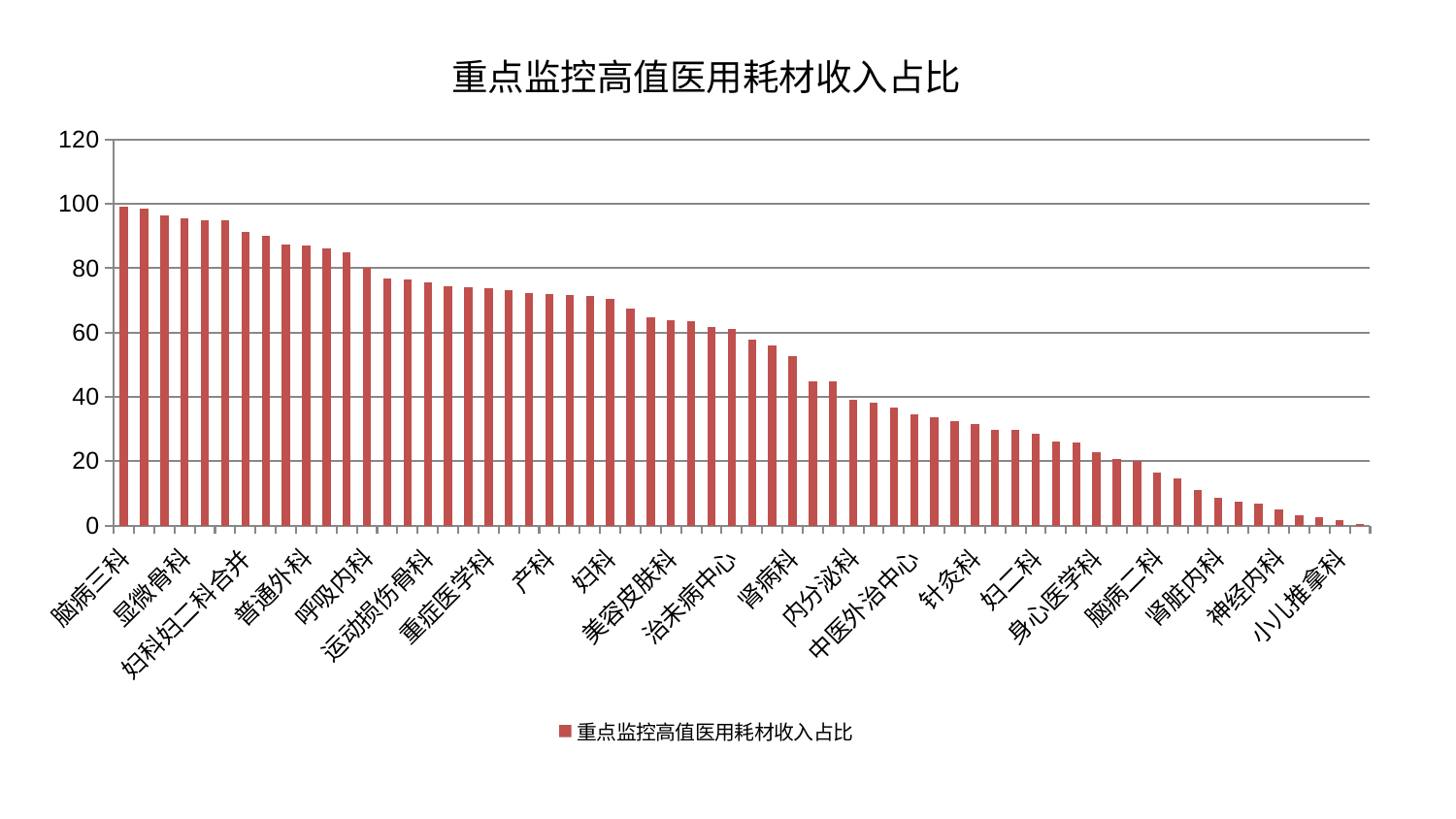

### Chart: 重点监控高值医用耗材收入占比

| Category | 重点监控高值医用耗材收入占比 |
|---|---|
| 脑病三科 | 99.14956335949432 |
| 男科 | 98.6782494953078 |
| 脾胃科消化科合并 | 96.50505654983444 |
| 显微骨科 | 95.57435654770983 |
| 脊柱骨科 | 95.01416095767992 |
| 消化内科 | 94.94709445289338 |
| 妇科妇二科合并 | 91.21575493420207 |
| 西区重症医学科 | 90.0319923845061 |
| 骨科 | 87.40699111074315 |
| 普通外科 | 87.12779649426639 |
| 乳腺甲状腺外科 | 86.16963678010445 |
| 皮肤科 | 84.95467364321682 |
| 呼吸内科 | 80.05837456533772 |
| 神经外科 | 76.83980534772678 |
| 儿科 | 76.45605647115107 |
| 运动损伤骨科 | 75.69431116041712 |
| 泌尿外科 | 74.33744757689962 |
| 心血管内科 | 74.2372996549125 |
| 重症医学科 | 73.91404579978999 |
| 肿瘤内科 | 73.330585454968 |
| 东区肾病科 | 72.39449274336691 |
| 产科 | 72.01338359460163 |
| 心病二科 | 71.76665448453916 |
| 中医经典科 | 71.44865958284588 |
| 妇科 | 70.50605009624942 |
| 心病四科 | 67.38935339363496 |
| 胸外科 | 64.6502982078623 |
| 美容皮肤科 | 63.974169321542426 |
| 微创骨科 | 63.57561284408255 |
| 综合内科 | 61.81543537423351 |
| 治未病中心 | 61.10086251451463 |
| 康复科 | 57.73952981356067 |
| 肛肠科 | 56.01107927617763 |
| 肾病科 | 52.64159591872919 |
| 小儿骨科 | 44.88272389434766 |
| 关节骨科 | 44.710849538689224 |
| 内分泌科 | 39.06661171867925 |
| 肝胆外科 | 38.0585045631588 |
| 周围血管科 | 36.78235236274246 |
| 中医外治中心 | 34.667106494214515 |
| 老年医学科 | 33.52138830978617 |
| 创伤骨科 | 32.33435121313999 |
| 针灸科 | 31.440369341216524 |
| 血液科 | 29.851801795513964 |
| 心病三科 | 29.77085446939507 |
| 妇二科 | 28.37237822969989 |
| 眼科 | 26.05725536486152 |
| 口腔科 | 25.756382687292255 |
| 身心医学科 | 22.827877967539223 |
| 耳鼻喉科 | 20.583731925062555 |
| 风湿病科 | 20.18883452396032 |
| 脑病二科 | 16.458794311599622 |
| 推拿科 | 14.672593563020087 |
| 肝病科 | 11.09111409522614 |
| 肾脏内科 | 8.586196654931522 |
| 东区重症医学科 | 7.382827044719642 |
| 脾胃病科 | 6.776595229321525 |
| 神经内科 | 5.128694776017251 |
| 脑病一科 | 3.294169386544521 |
| 心病一科 | 2.570761742205785 |
| 小儿推拿科 | 1.614666032321188 |
| 医院 | 0.4656 |
105